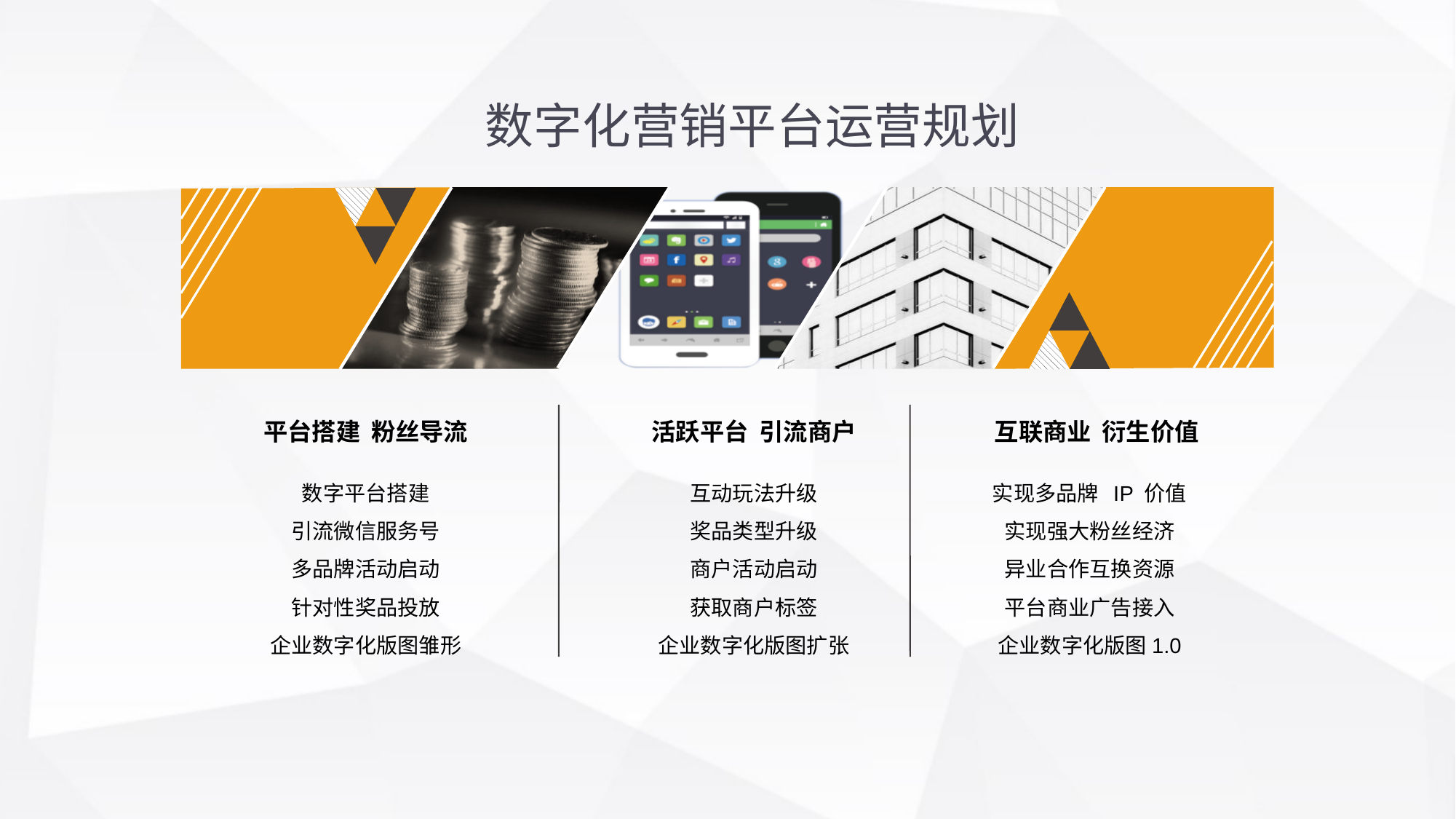

数字化营销平台运营规划

平台搭建  粉丝导流
活跃平台  引流商户
互联商业  衍生价值
数字平台搭建
引流微信服务号
多品牌活动启动
针对性奖品投放
企业数字化版图雏形
互动玩法升级
奖品类型升级
商户活动启动
获取商户标签
企业数字化版图扩张
实现多品牌  IP 价值
实现强大粉丝经济
异业合作互换资源
平台商业广告接入
企业数字化版图1.0